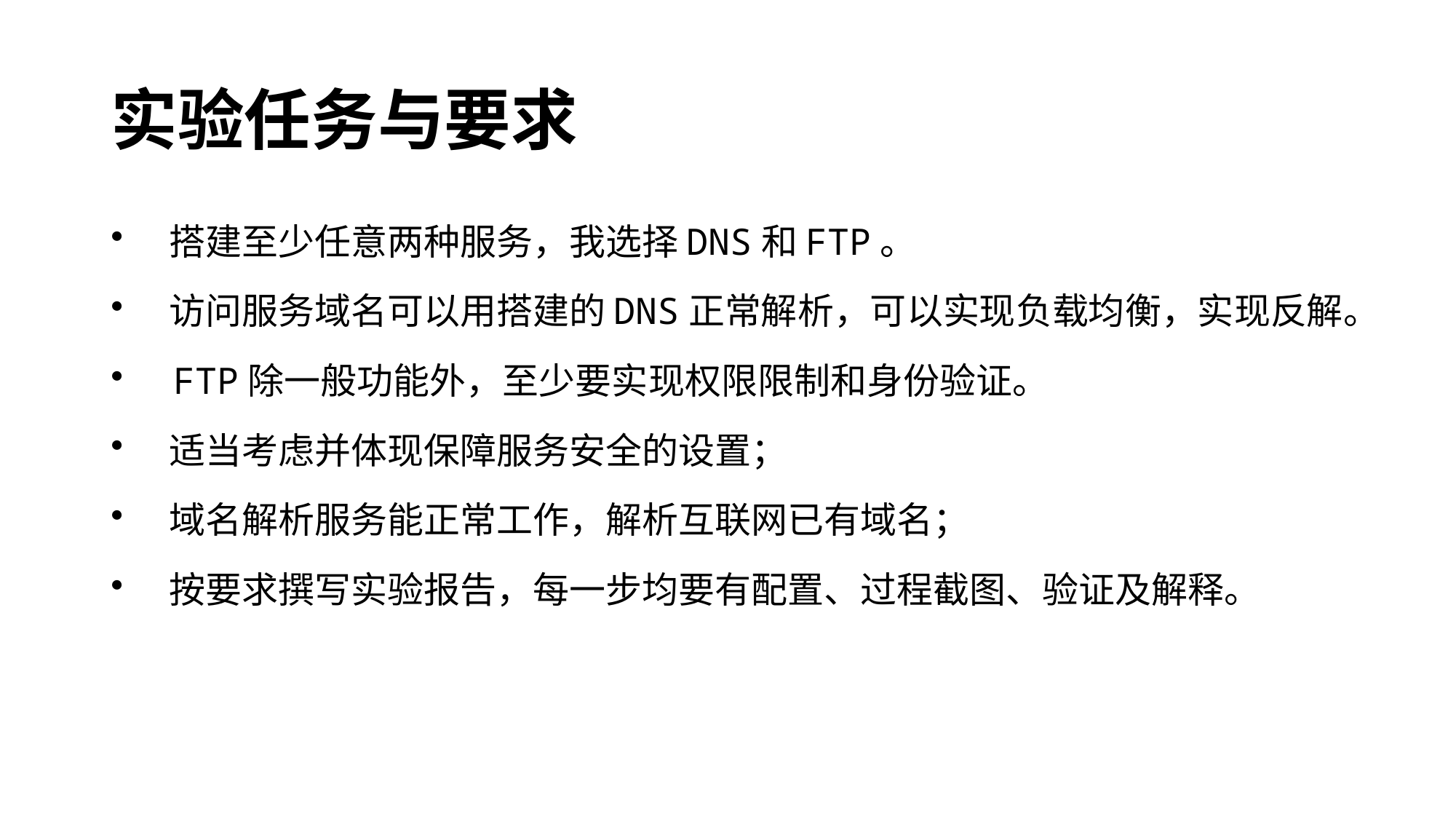

# 实验任务与要求
 搭建至少任意两种服务，我选择DNS和FTP。
 访问服务域名可以用搭建的DNS正常解析，可以实现负载均衡，实现反解。
 FTP除一般功能外，至少要实现权限限制和身份验证。
 适当考虑并体现保障服务安全的设置；
 域名解析服务能正常工作，解析互联网已有域名；
 按要求撰写实验报告，每一步均要有配置、过程截图、验证及解释。